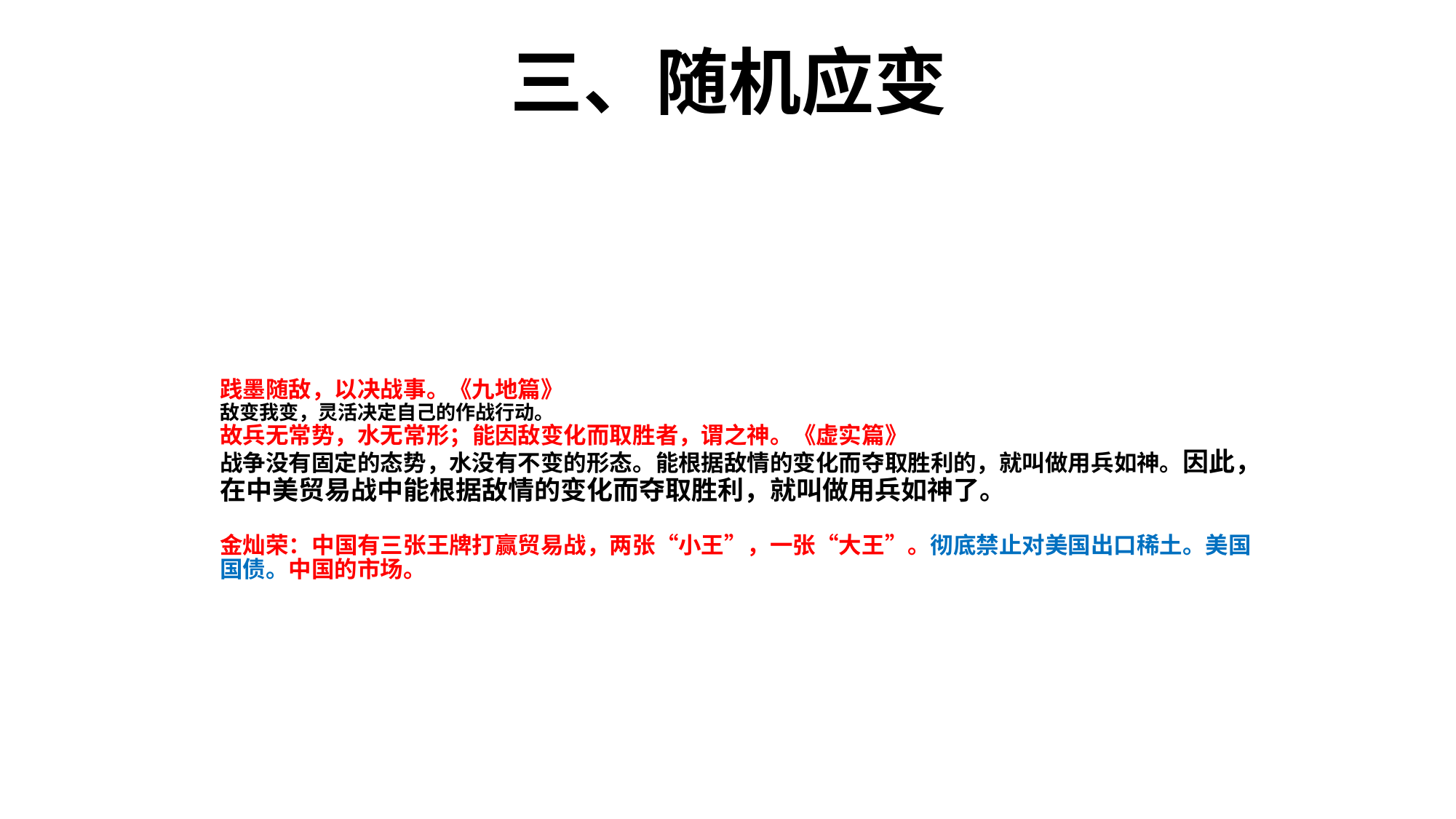

三、随机应变
践墨随敌，以决战事。《九地篇》
敌变我变，灵活决定自己的作战行动。
故兵无常势，水无常形；能因敌变化而取胜者，谓之神。《虚实篇》
战争没有固定的态势，水没有不变的形态。能根据敌情的变化而夺取胜利的，就叫做用兵如神。因此，在中美贸易战中能根据敌情的变化而夺取胜利，就叫做用兵如神了。
金灿荣：中国有三张王牌打赢贸易战，两张“小王”，一张“大王”。彻底禁止对美国出口稀土。美国国债。中国的市场。